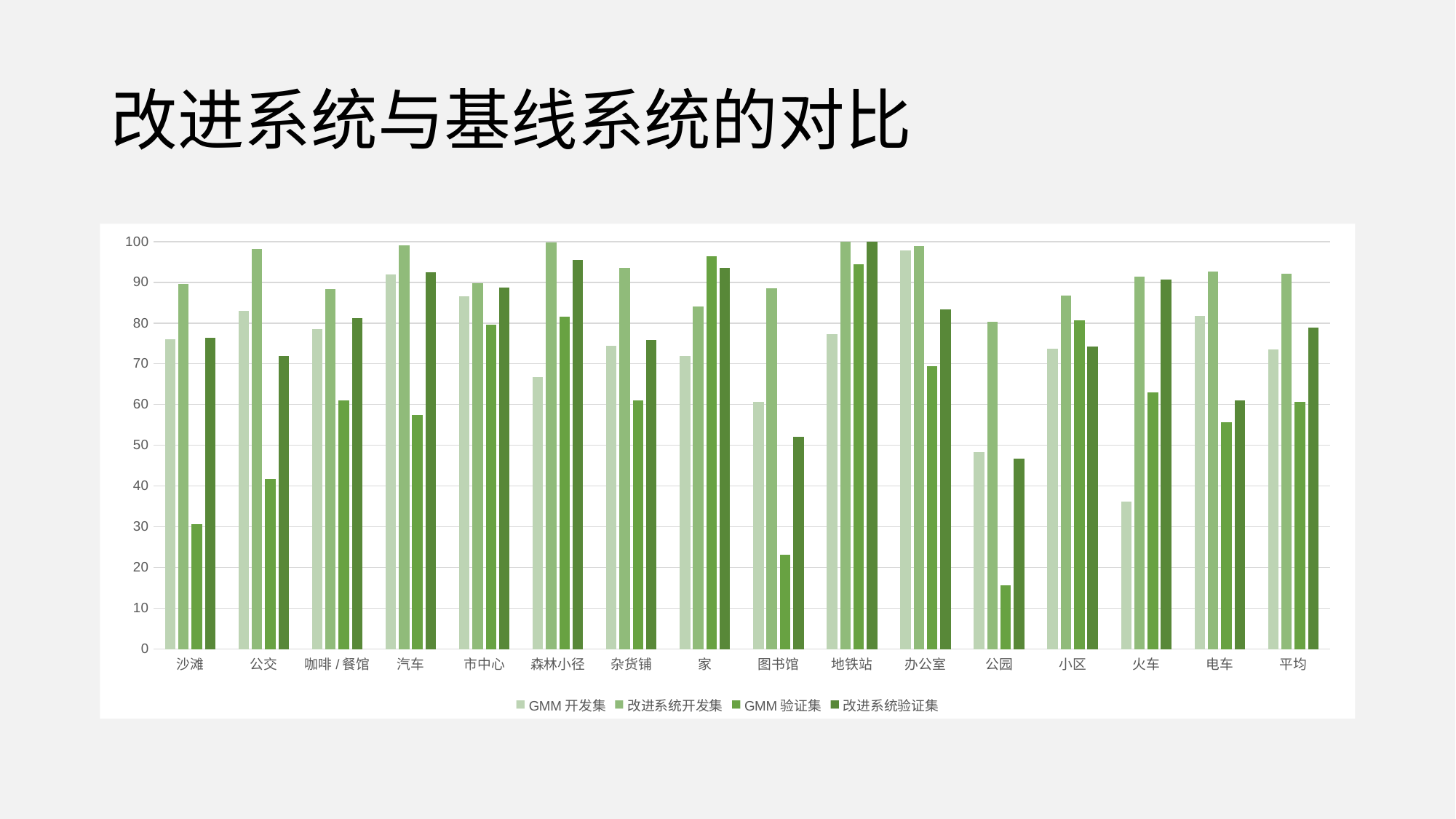

# 改进系统与基线系统的对比

### Chart

| Category | GMM开发集 | 改进系统开发集 | GMM验证集 | 改进系统验证集 |
|---|---|---|---|---|
| 沙滩 | 76.0 | 89.6 | 30.6 | 76.3 |
| 公交 | 83.0 | 98.2 | 41.7 | 71.9 |
| 咖啡/餐馆 | 78.5 | 88.3 | 61.1 | 81.2 |
| 汽车 | 92.0 | 99.0 | 57.4 | 92.4 |
| 市中心 | 86.5 | 89.7 | 79.6 | 88.7 |
| 森林小径 | 66.7 | 99.8 | 81.5 | 95.5 |
| 杂货铺 | 74.4 | 93.6 | 61.1 | 75.8 |
| 家 | 72.0 | 84.1 | 96.3 | 93.6 |
| 图书馆 | 60.6 | 88.5 | 23.1 | 52.1 |
| 地铁站 | 77.2 | 100.0 | 94.4 | 100.0 |
| 办公室 | 97.8 | 98.9 | 69.4 | 83.4 |
| 公园 | 48.4 | 80.3 | 15.7 | 46.8 |
| 小区 | 73.7 | 86.8 | 80.6 | 74.3 |
| 火车 | 36.2 | 91.4 | 63.0 | 90.6 |
| 电车 | 81.7 | 92.7 | 55.6 | 61.0 |
| 平均 | 73.6 | 92.1 | 60.7 | 78.9 |